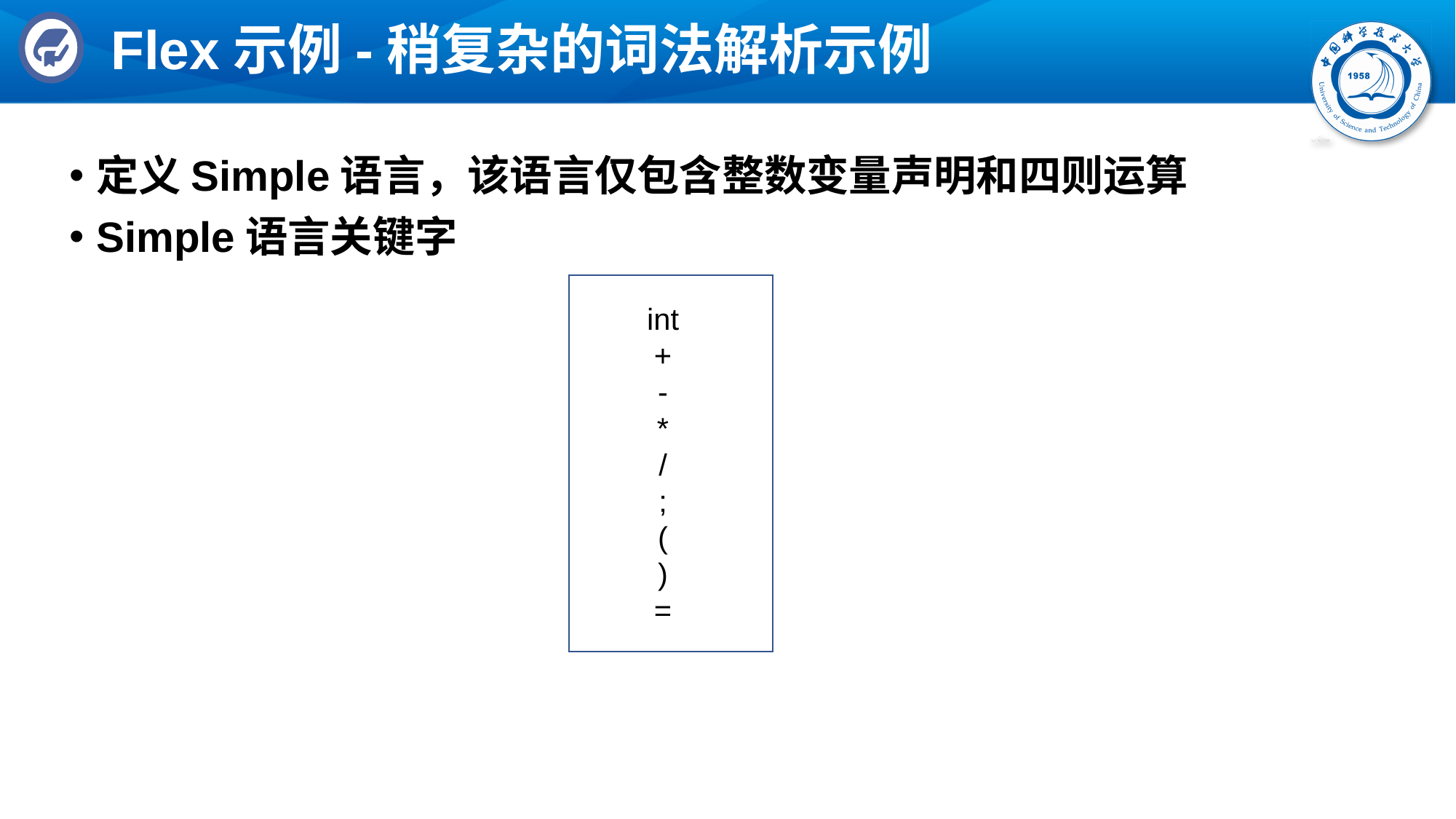

# Flex示例-稍复杂的词法解析示例
定义Simple语言，该语言仅包含整数变量声明和四则运算
Simple语言关键字

int
+
-
*
/
;
(
)
=